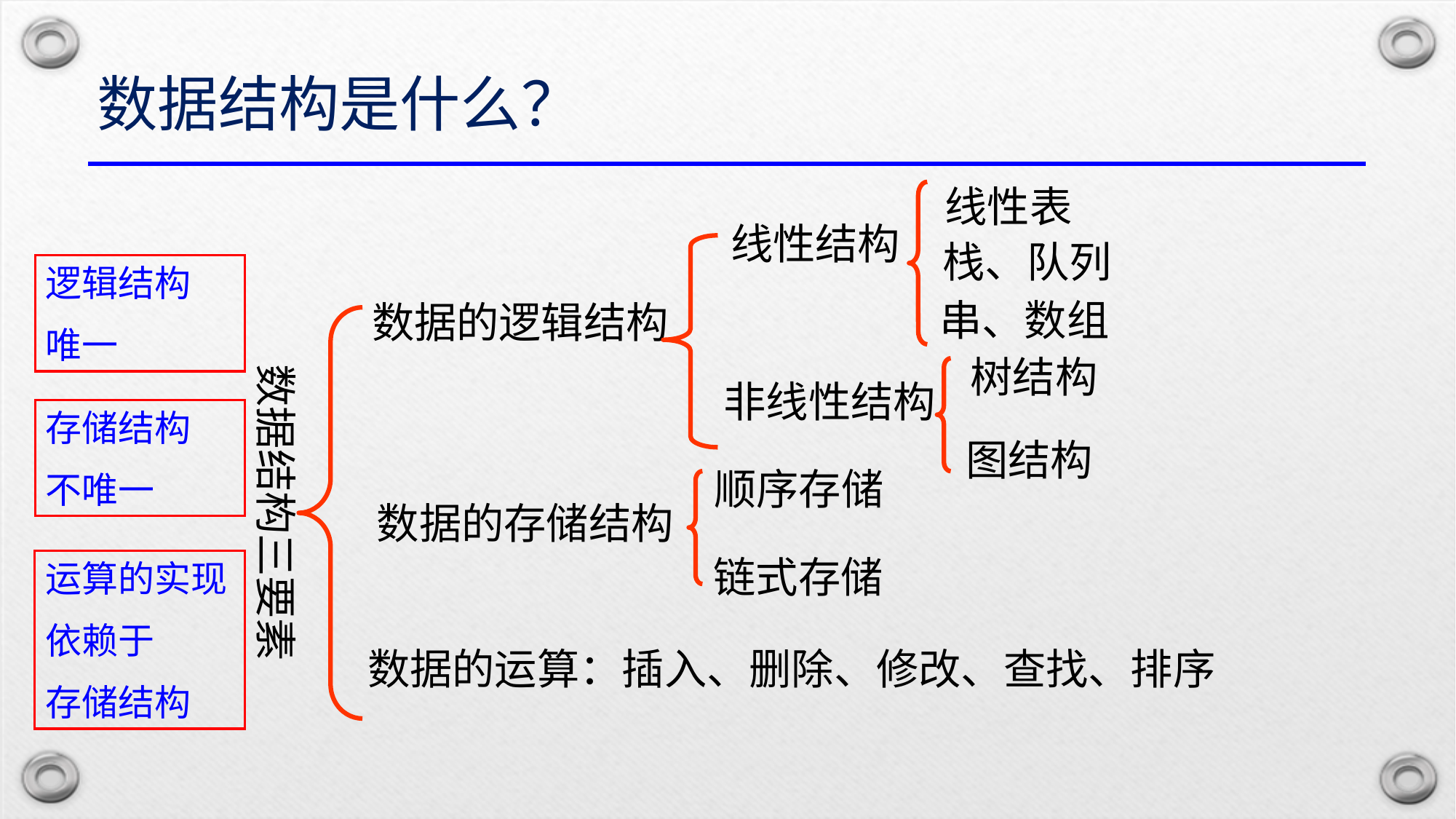

# 数据结构是什么？
线性表

 线性结构
      栈、队列

逻辑结构
唯一
           串、数组
 数据的逻辑结构

数据结构三要素
树结构

 非线性结构
存储结构
不唯一
图结构
 顺序存储

 数据的存储结构
  链式存储
运算的实现
依赖于
存储结构
数据的运算：插入、删除、修改、查找、排序